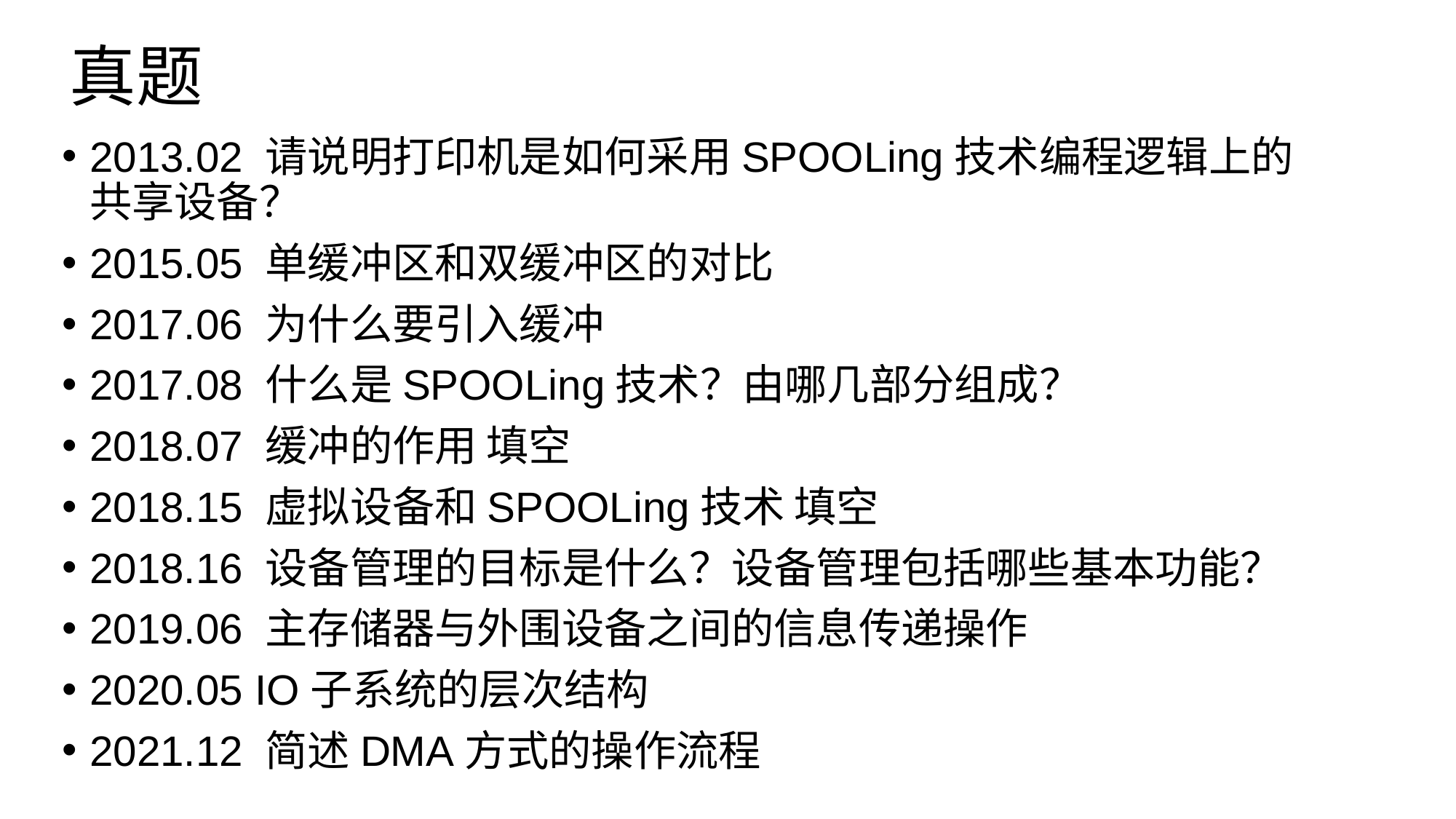

# 真题
2013.02 请说明打印机是如何采用SPOOLing技术编程逻辑上的共享设备？
2015.05 单缓冲区和双缓冲区的对比
2017.06 为什么要引入缓冲
2017.08 什么是SPOOLing技术？由哪几部分组成？
2018.07 缓冲的作用 填空
2018.15 虚拟设备和SPOOLing技术 填空
2018.16 设备管理的目标是什么？设备管理包括哪些基本功能？
2019.06 主存储器与外围设备之间的信息传递操作
2020.05 IO子系统的层次结构
2021.12 简述DMA方式的操作流程